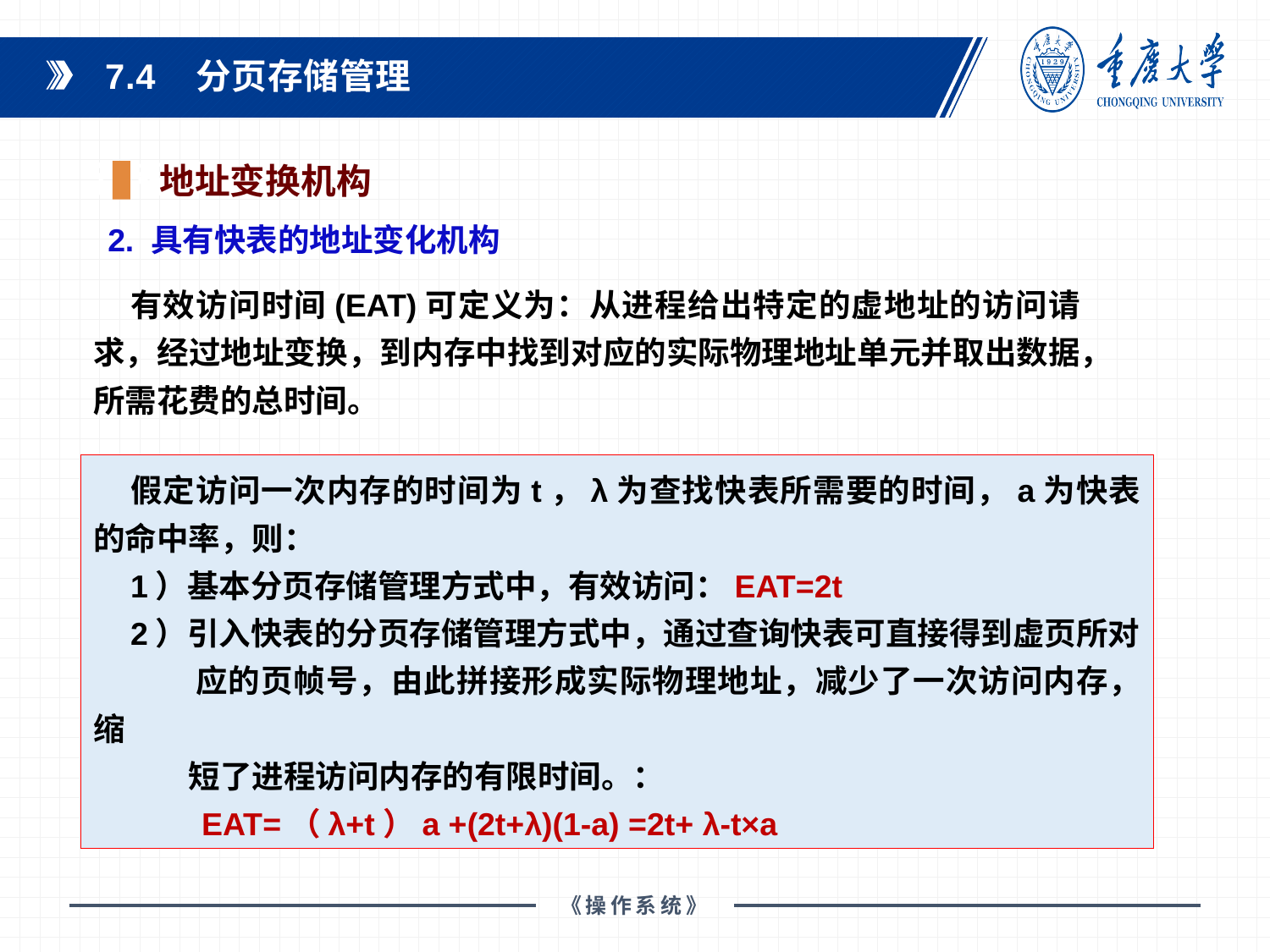

7.4   分页存储管理
地址变换机构
课程教材：

2. 具有快表的地址变化机构
有效访问时间(EAT)可定义为：从进程给出特定的虚地址的访问请求，经过地址变换，到内存中找到对应的实际物理地址单元并取出数据，所需花费的总时间。
假定访问一次内存的时间为t，λ为查找快表所需要的时间，a为快表的命中率，则：
1）基本分页存储管理方式中，有效访问：EAT=2t
2）引入快表的分页存储管理方式中，通过查询快表可直接得到虚页所对
       应的页帧号，由此拼接形成实际物理地址，减少了一次访问内存，缩
       短了进程访问内存的有限时间。：
        EAT=（λ+t）a +(2t+λ)(1-a) =2t+ λ-t×a